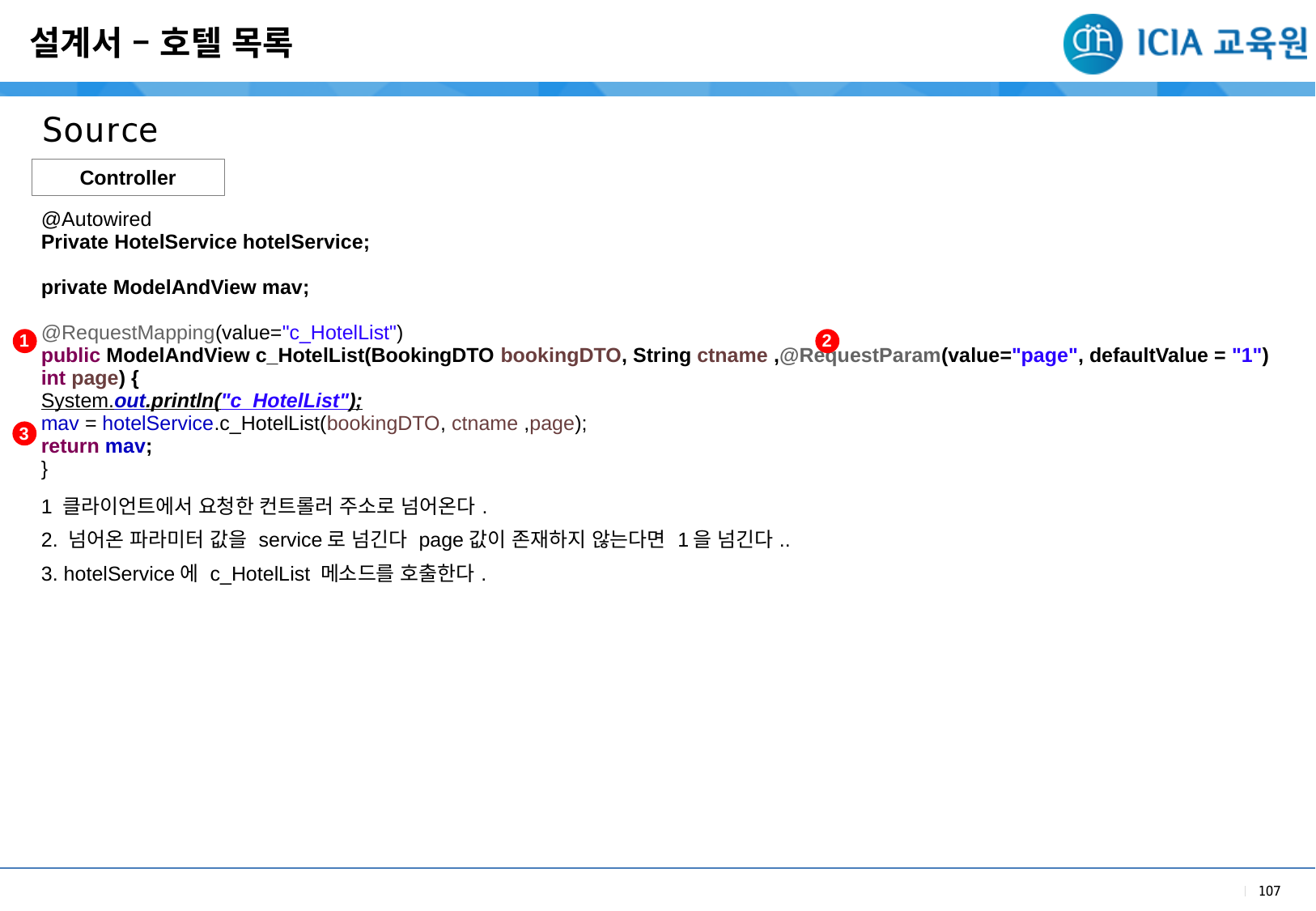

설계서 – 호텔 목록
Source
Controller
| @Autowired Private HotelService hotelService; private ModelAndView mav; @RequestMapping(value="c\_HotelList") public ModelAndView c\_HotelList(BookingDTO bookingDTO, String ctname ,@RequestParam(value="page", defaultValue = "1") int page) { System.out.println("c\_HotelList"); mav = hotelService.c\_HotelList(bookingDTO, ctname ,page); return mav; } |
| --- |
| 1 클라이언트에서 요청한 컨트롤러 주소로 넘어온다. 2. 넘어온 파라미터 값을 service로 넘긴다 page값이 존재하지 않는다면 1을 넘긴다.. 3. hotelService에 c\_HotelList 메소드를 호출한다. |
1

2

3